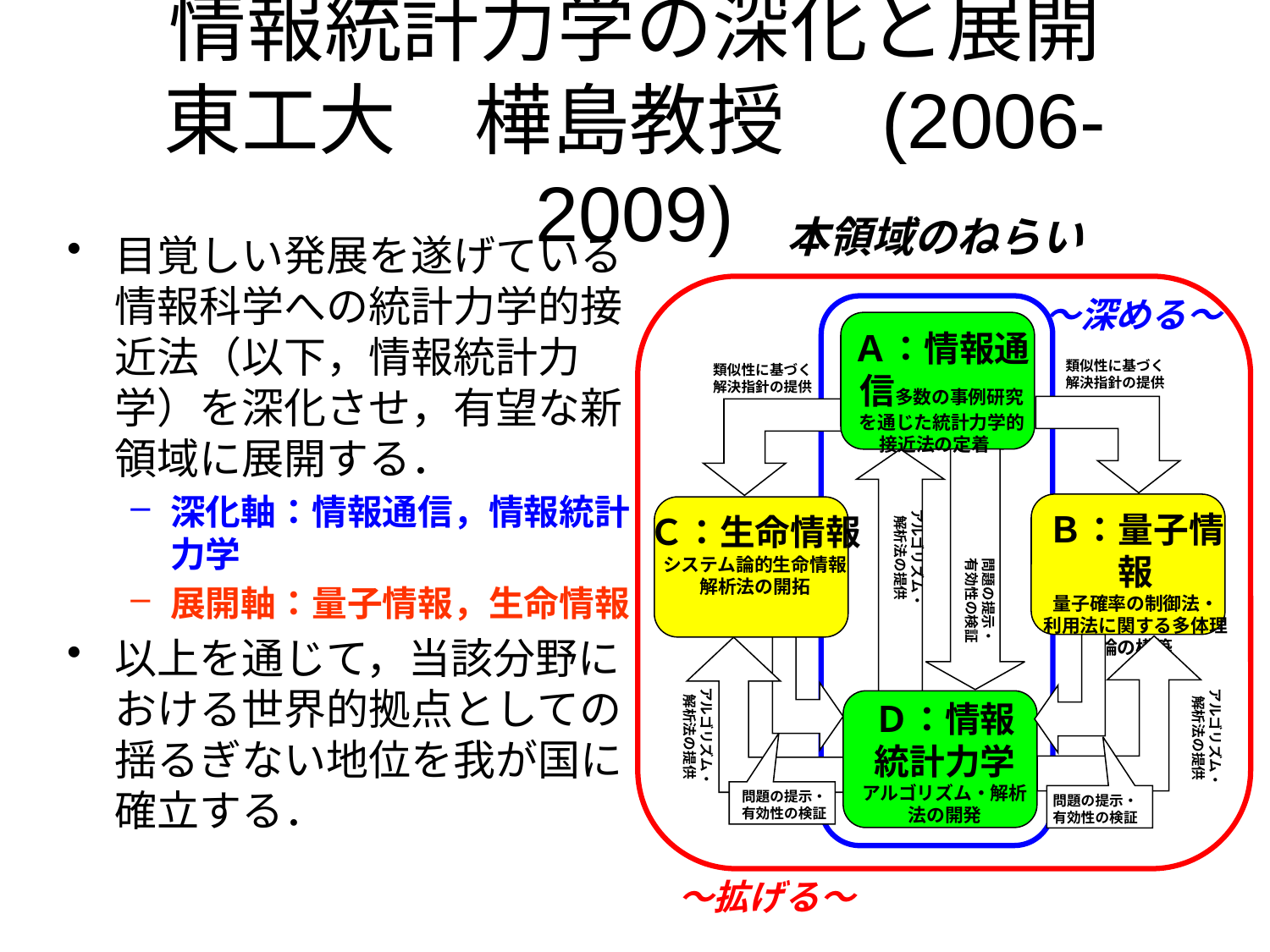

# 情報統計力学の深化と展開 東工大　樺島教授　(2006-2009)
本領域のねらい
目覚しい発展を遂げている情報科学への統計力学的接近法（以下，情報統計力学）を深化させ，有望な新領域に展開する．
深化軸：情報通信，情報統計力学
展開軸：量子情報，生命情報
以上を通じて，当該分野における世界的拠点としての揺るぎない地位を我が国に確立する．

～深める～

Ａ：情報通信多数の事例研究を通じた統計力学的接近法の定着
類似性に基づく
解決指針の提供
類似性に基づく
解決指針の提供

Ｂ：量子情報
量子確率の制御法・
利用法に関する多体理論の構築
Ｃ：生命情報
システム論的生命情報
解析法の開拓
問題の提示・
有効性の検証
アルゴリズム・
解析法の提供

アルゴリズム・
解析法の提供

Ｄ：情報統計力学
アルゴリズム・解析法の開発
アルゴリズム・
解析法の提供

問題の提示・
有効性の検証
問題の提示・
有効性の検証

～拡げる～